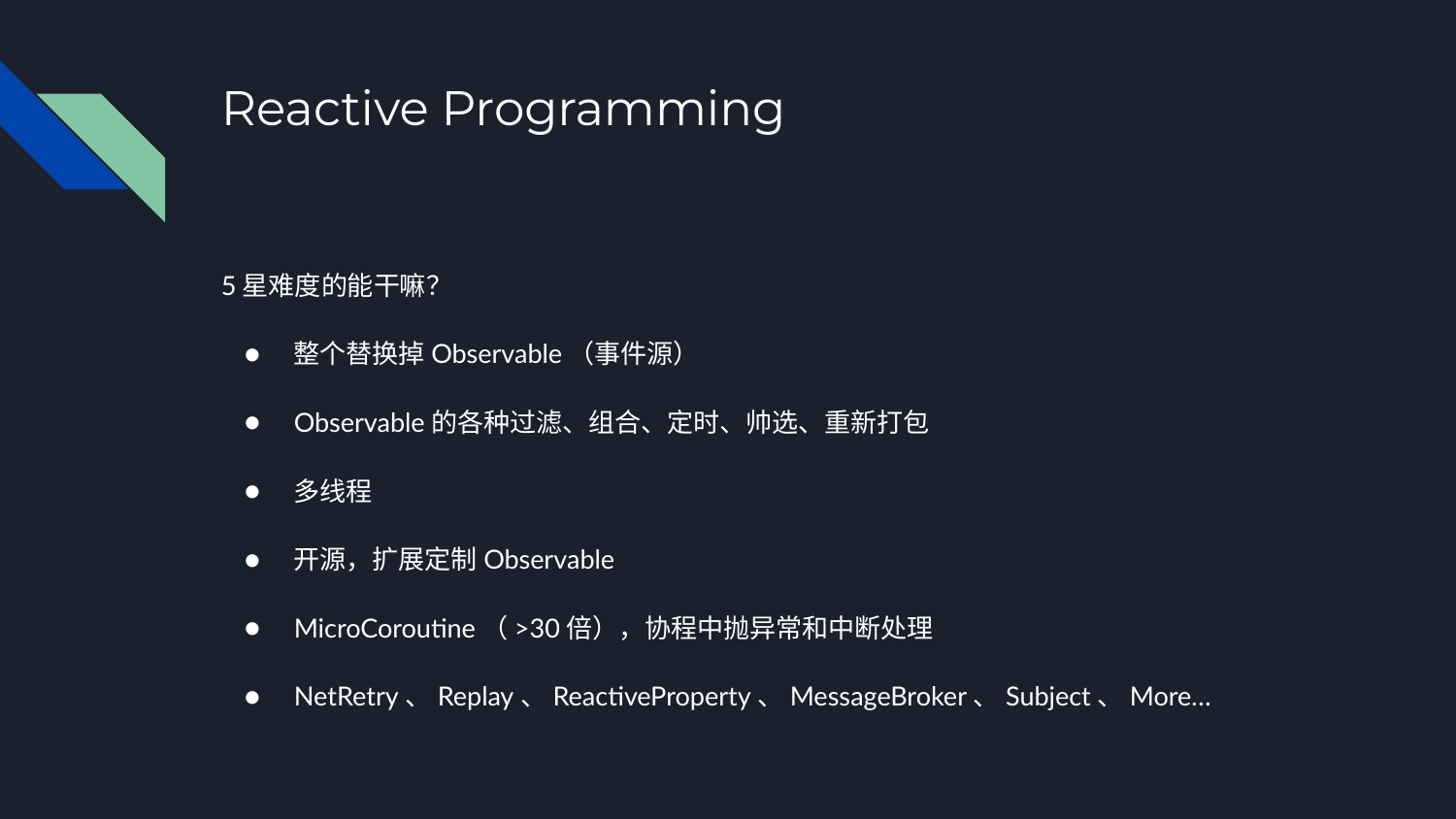

# Reactive Programming
5星难度的能干嘛？
整个替换掉Observable（事件源）
Observable的各种过滤、组合、定时、帅选、重新打包
多线程
开源，扩展定制Observable
MicroCoroutine（>30倍），协程中抛异常和中断处理
NetRetry、Replay、ReactiveProperty、MessageBroker、Subject、More…